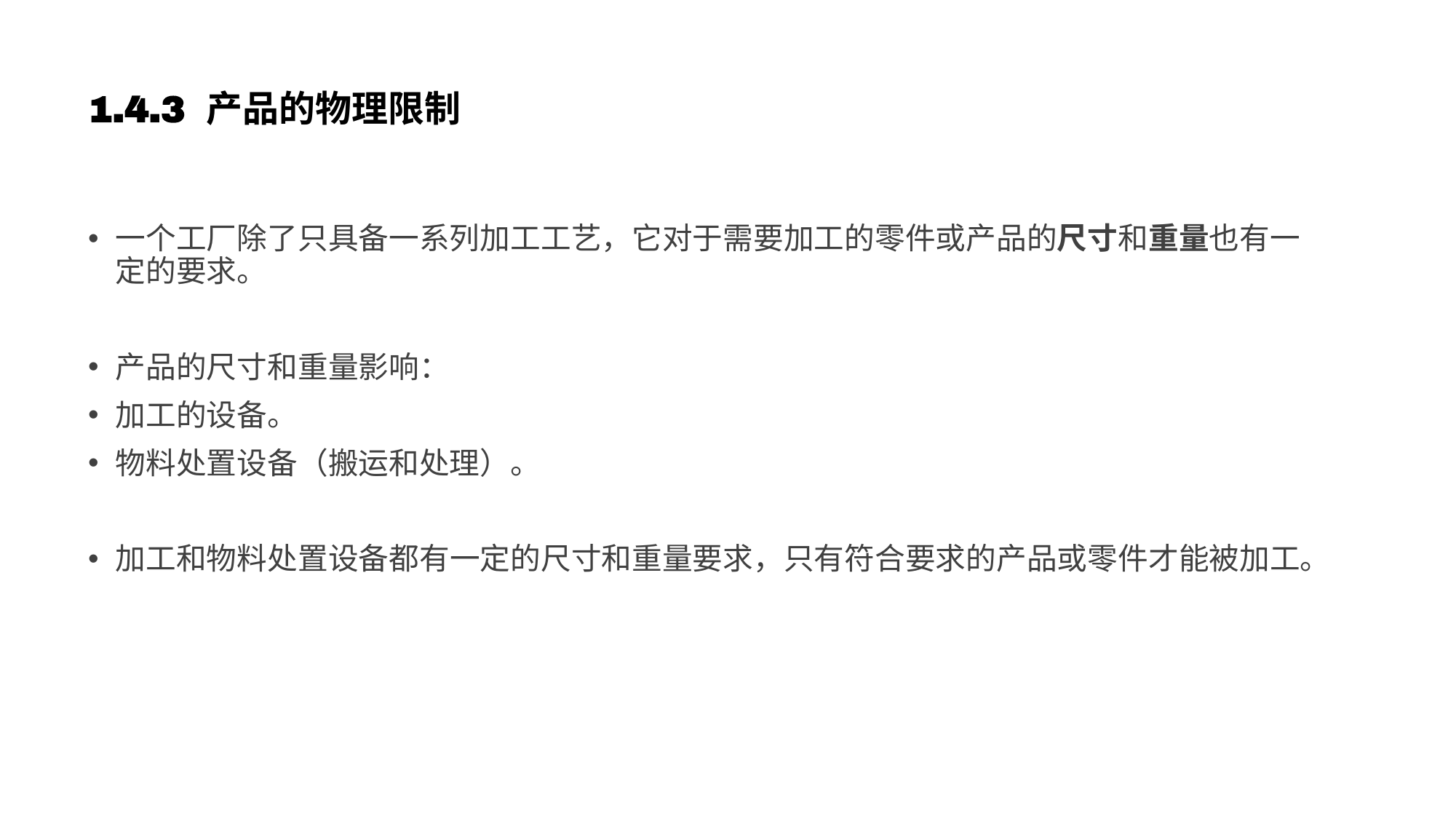

# 1.4.3 产品的物理限制
一个工厂除了只具备一系列加工工艺，它对于需要加工的零件或产品的尺寸和重量也有一定的要求。

产品的尺寸和重量影响：
加工的设备。
物料处置设备（搬运和处理）。

加工和物料处置设备都有一定的尺寸和重量要求，只有符合要求的产品或零件才能被加工。